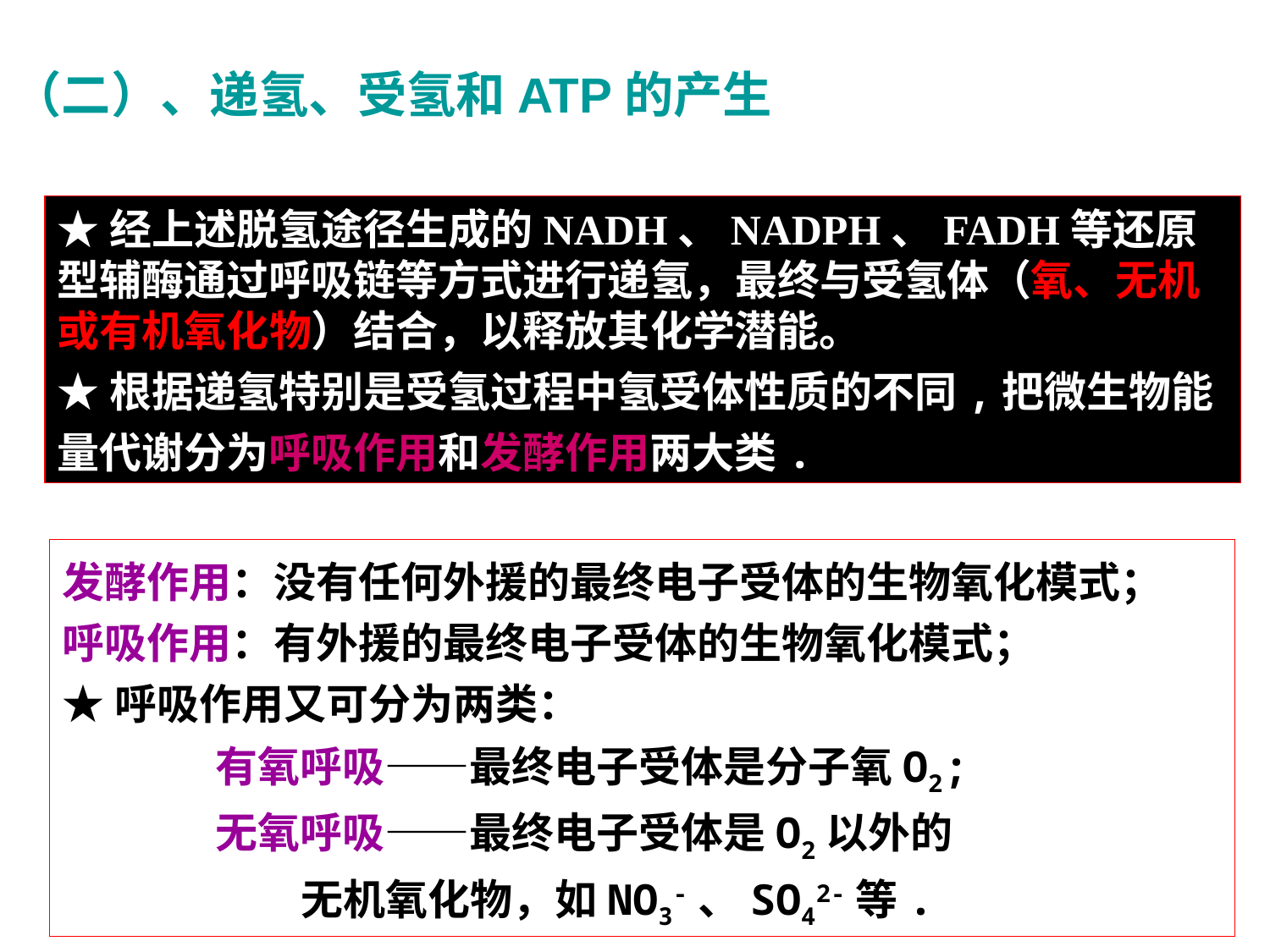

（二）、递氢、受氢和ATP的产生
★经上述脱氢途径生成的NADH、NADPH、FADH等还原型辅酶通过呼吸链等方式进行递氢，最终与受氢体（氧、无机或有机氧化物）结合，以释放其化学潜能。
★根据递氢特别是受氢过程中氢受体性质的不同,把微生物能量代谢分为呼吸作用和发酵作用两大类.

发酵作用：没有任何外援的最终电子受体的生物氧化模式；
呼吸作用：有外援的最终电子受体的生物氧化模式；
★呼吸作用又可分为两类：
               有氧呼吸——最终电子受体是分子氧O2;
               无氧呼吸——最终电子受体是O2以外的
                        无机氧化物，如NO3-、SO42-等.